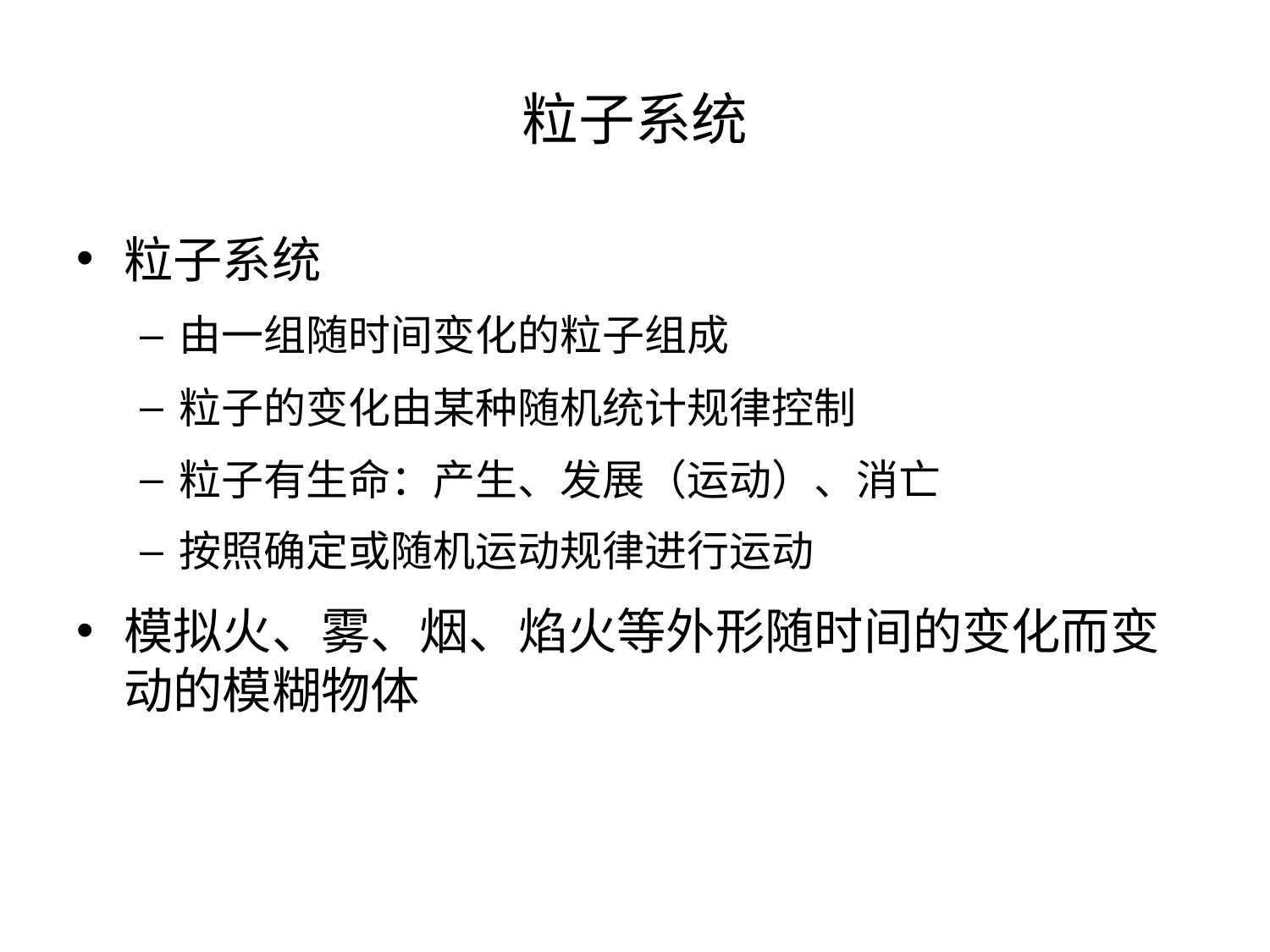

# 粒子系统
粒子系统
由一组随时间变化的粒子组成
粒子的变化由某种随机统计规律控制
粒子有生命：产生、发展（运动）、消亡
按照确定或随机运动规律进行运动
模拟火、雾、烟、焰火等外形随时间的变化而变动的模糊物体